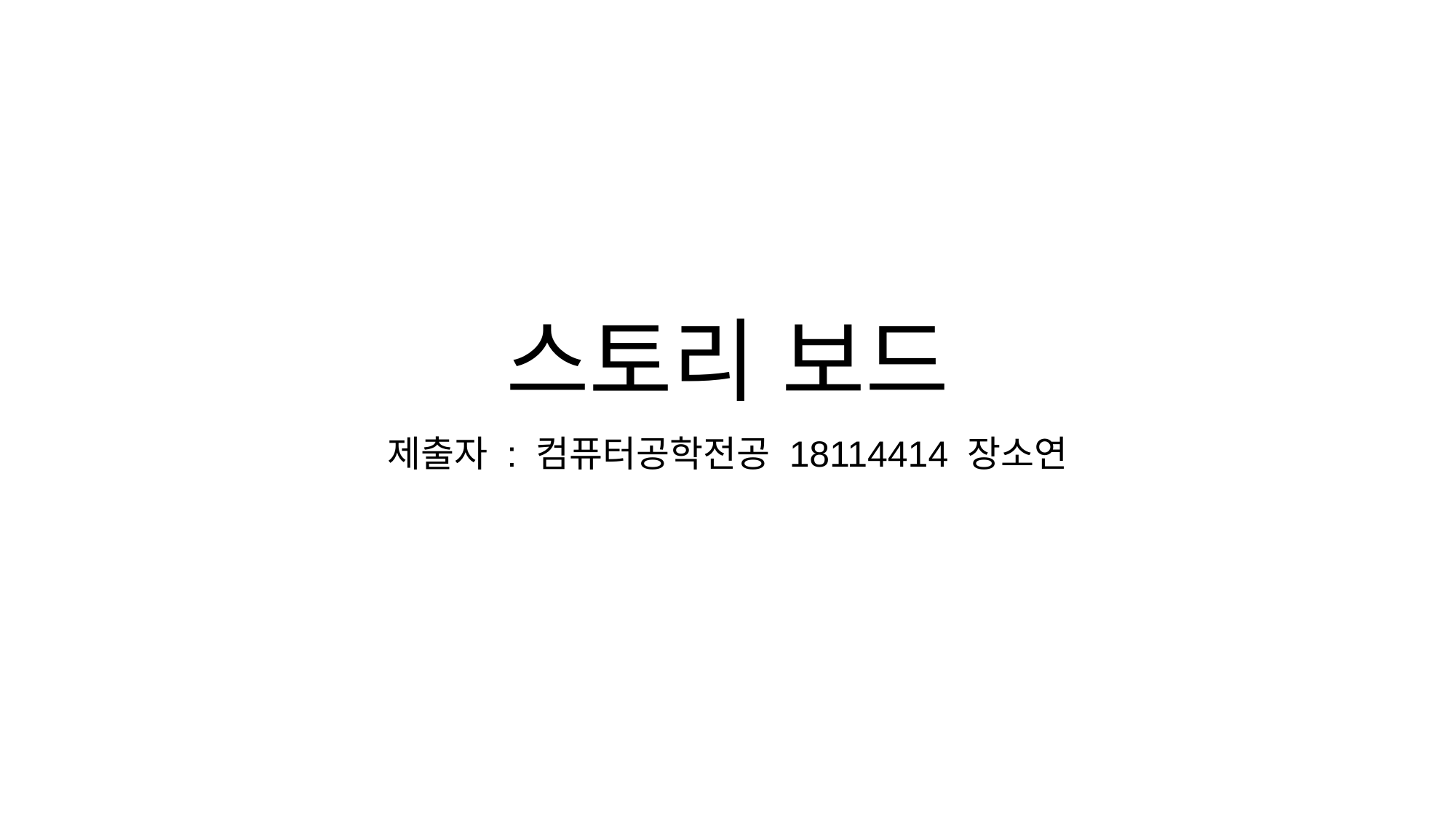

# 스토리 보드
제출자 : 컴퓨터공학전공 18114414 장소연